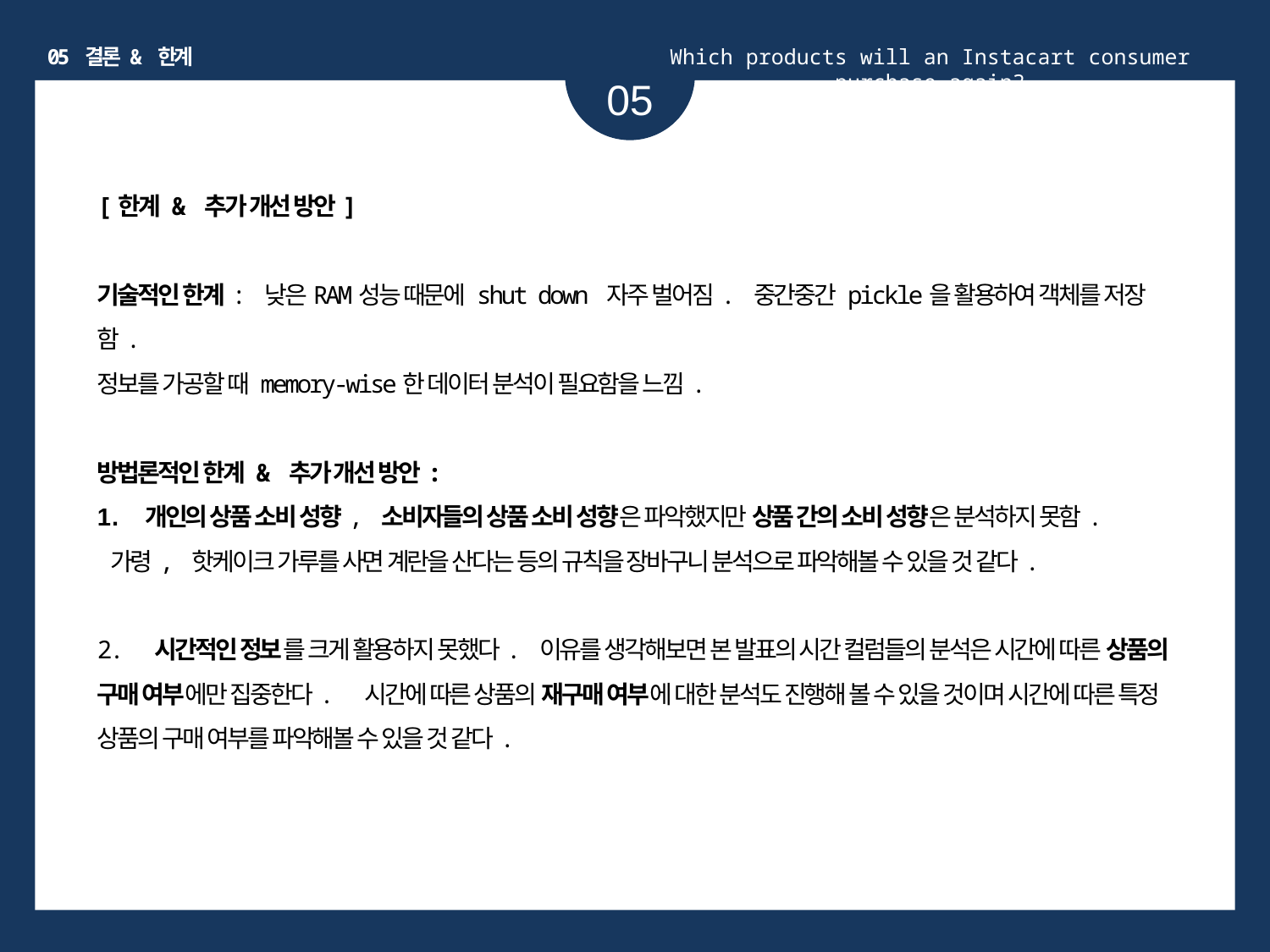

05 결론 & 한계
Which products will an Instacart consumer purchase again?
05

[한계 & 추가 개선 방안]

기술적인 한계: 낮은RAM성능 때문에 shut down 자주 벌어짐. 중간중간 pickle을 활용하여 객체를 저장함.
정보를 가공할 때 memory-wise한 데이터 분석이 필요함을 느낌.

방법론적인 한계 & 추가 개선 방안:
개인의 상품 소비 성향, 소비자들의 상품 소비 성향은 파악했지만 상품 간의 소비 성향은 분석하지 못함.
 가령, 핫케이크 가루를 사면 계란을 산다는 등의 규칙을 장바구니 분석으로 파악해볼 수 있을 것 같다.

2.  시간적인 정보를 크게 활용하지 못했다. 이유를 생각해보면 본 발표의 시간 컬럼들의 분석은 시간에 따른 상품의 구매 여부에만 집중한다.  시간에 따른 상품의 재구매 여부에 대한 분석도 진행해 볼 수 있을 것이며 시간에 따른 특정 상품의 구매 여부를 파악해볼 수 있을 것 같다.